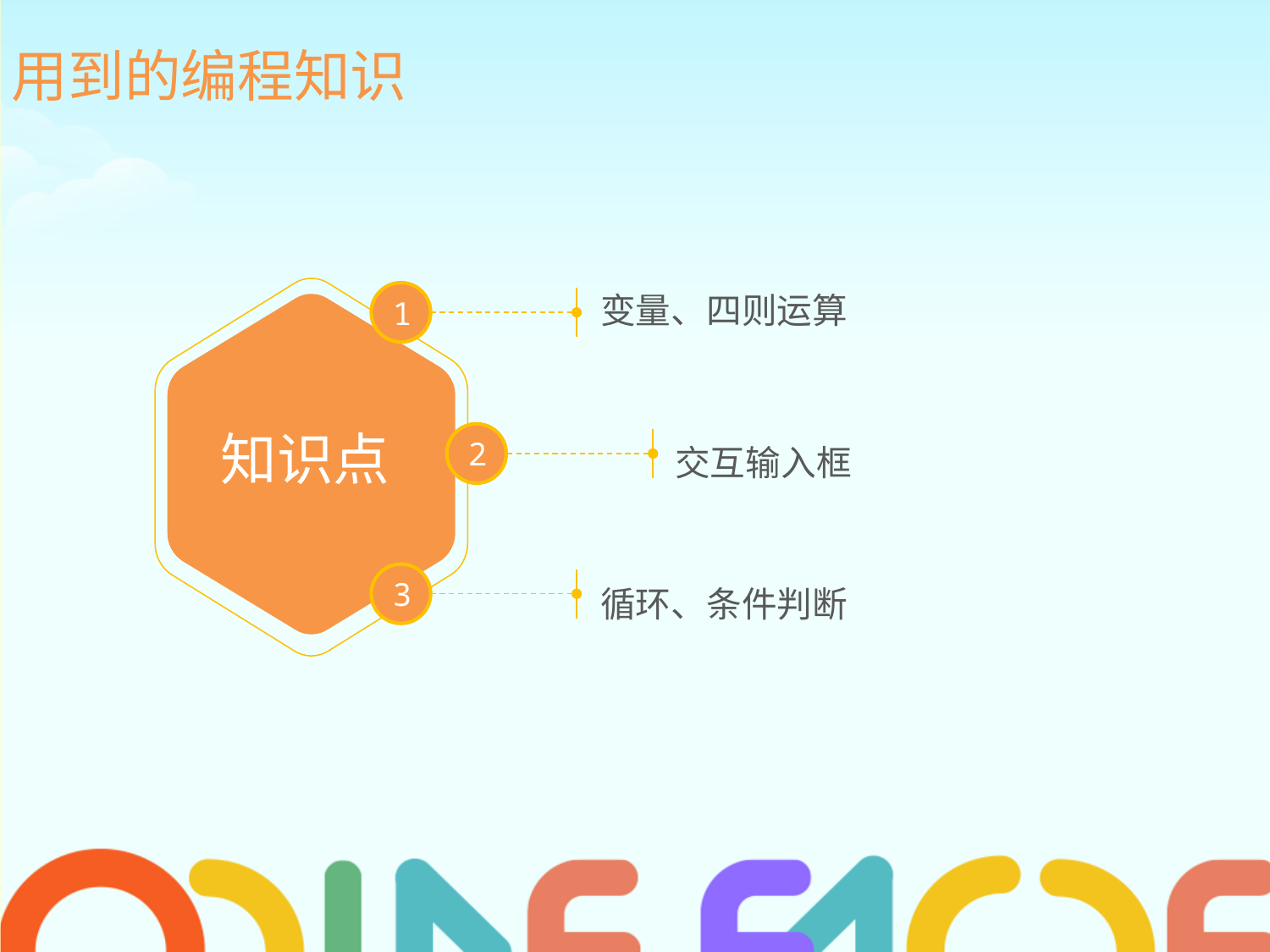

用到的编程知识
变量、四则运算
1

知识点
2
交互输入框
3
循环、条件判断